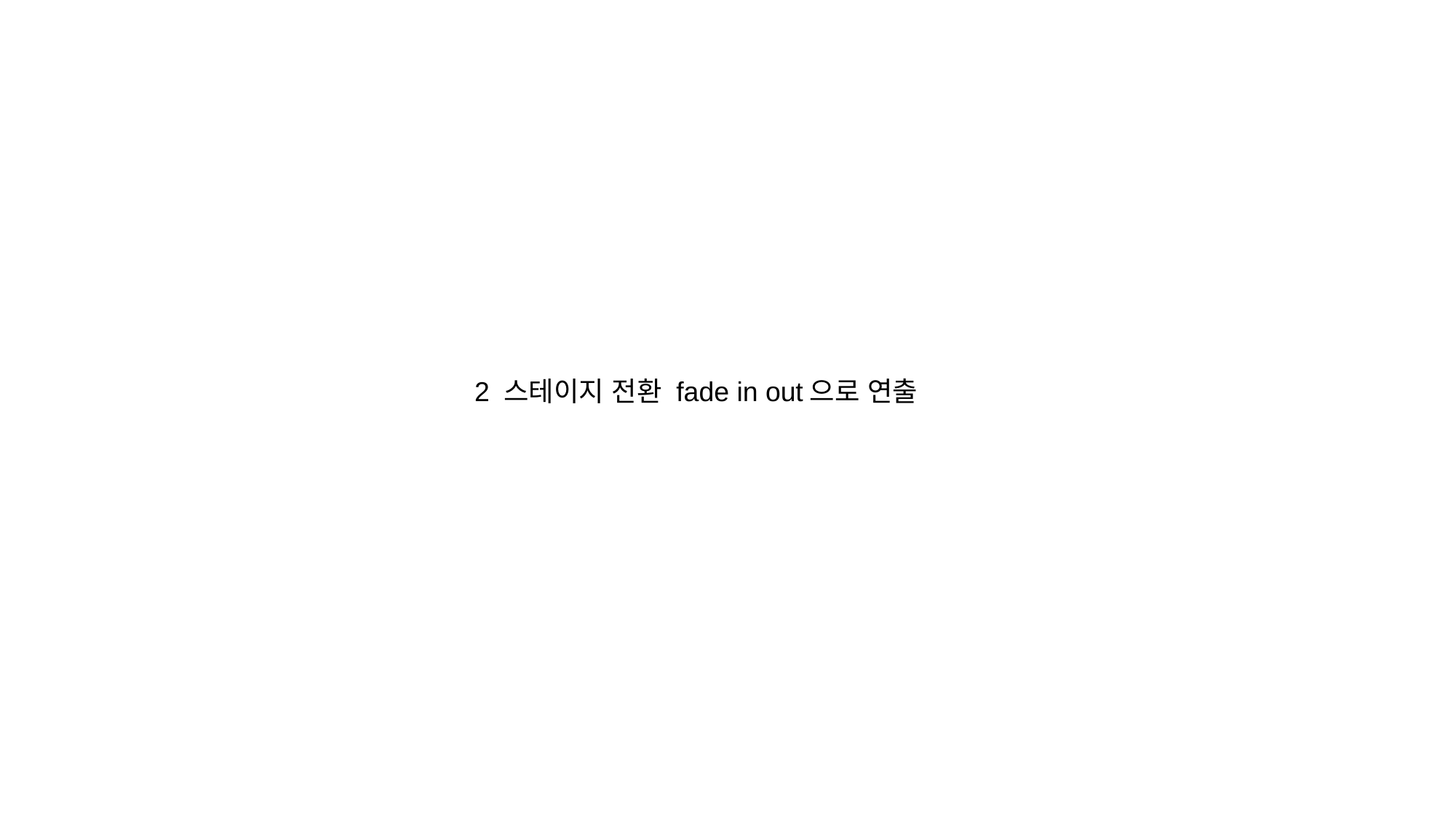

2 스테이지 전환 fade in out으로 연출